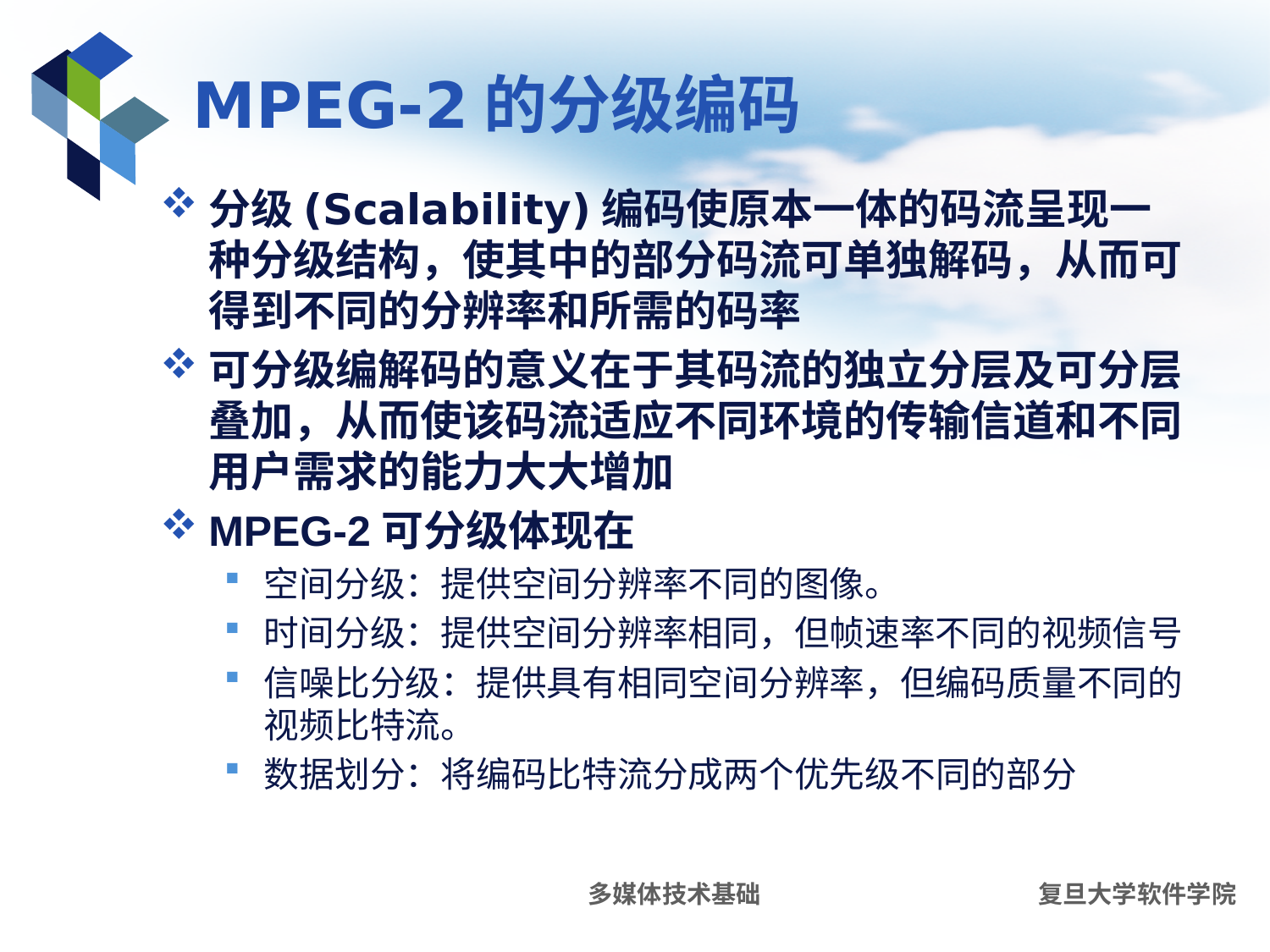

# MPEG-2的分级编码
分级(Scalability)编码使原本一体的码流呈现一种分级结构，使其中的部分码流可单独解码，从而可得到不同的分辨率和所需的码率
可分级编解码的意义在于其码流的独立分层及可分层叠加，从而使该码流适应不同环境的传输信道和不同用户需求的能力大大增加
MPEG-2可分级体现在
空间分级：提供空间分辨率不同的图像。
时间分级：提供空间分辨率相同，但帧速率不同的视频信号
信噪比分级：提供具有相同空间分辨率，但编码质量不同的视频比特流。
数据划分：将编码比特流分成两个优先级不同的部分
多媒体技术基础